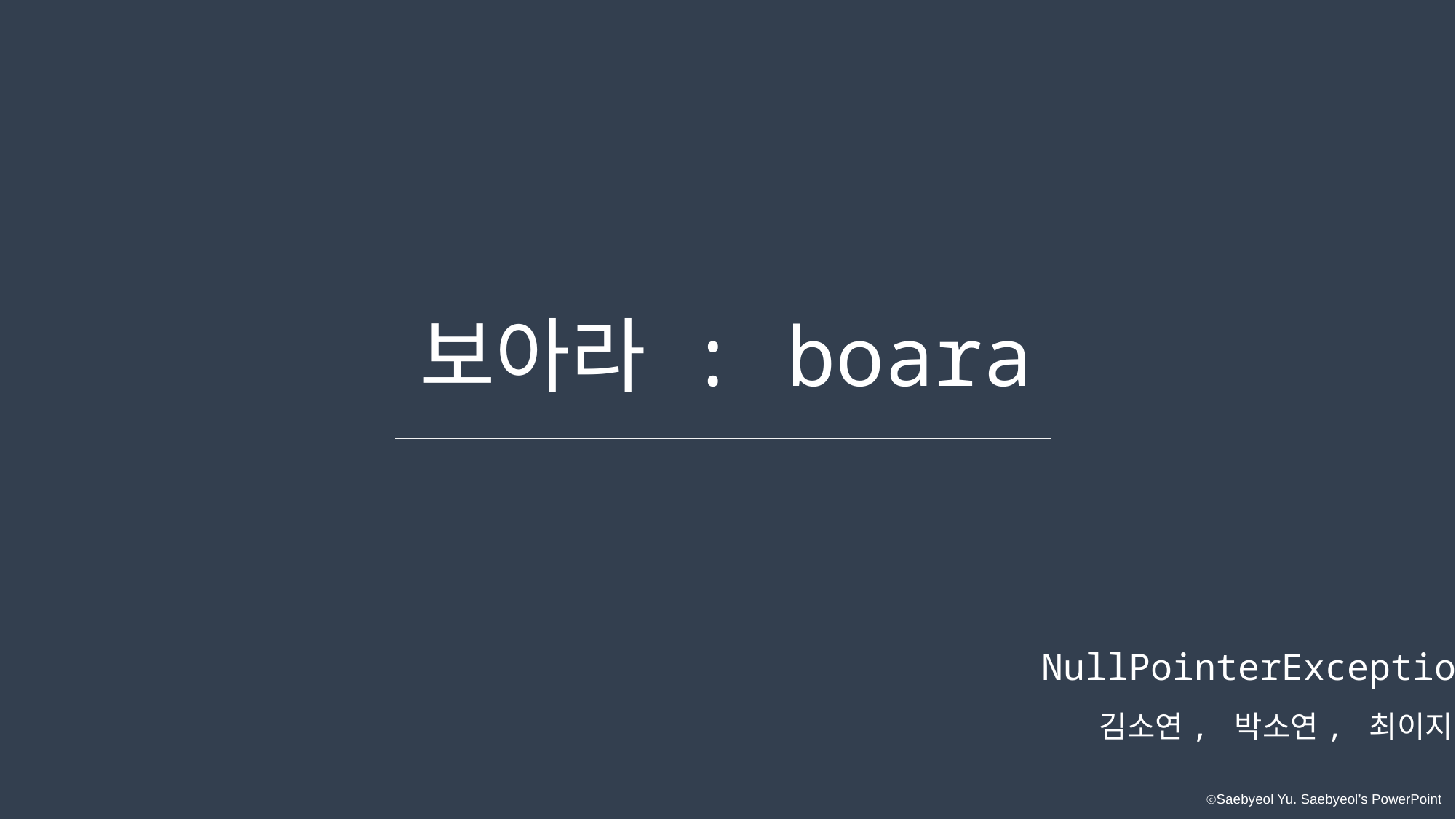

보아라 : boara
NullPointerException
김소연, 박소연, 최이지